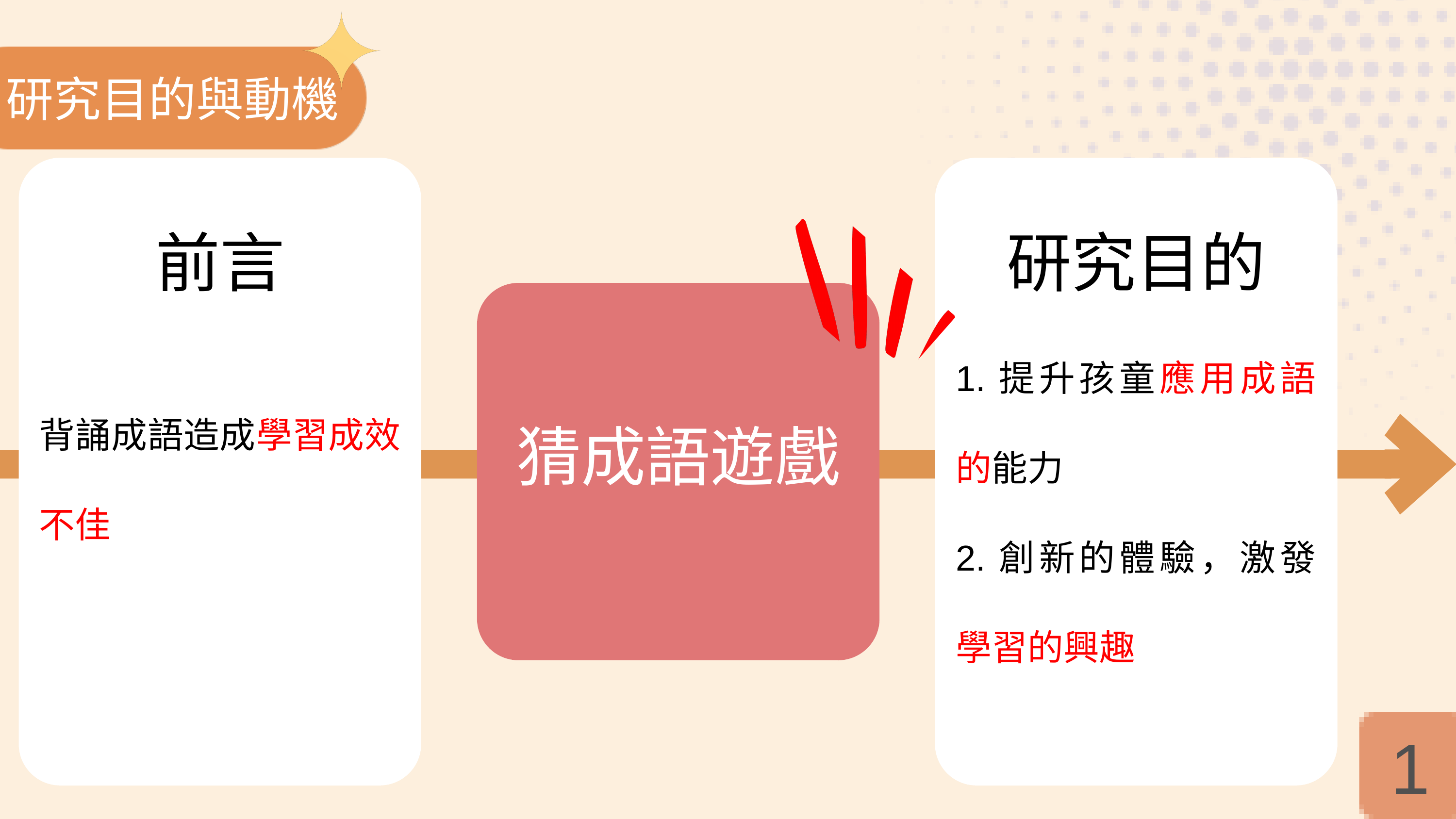

研究目的與動機

前言
研究目的

1.提升孩童應用成語的能力
2.創新的體驗，激發學習的興趣
背誦成語造成學習成效不佳
猜成語遊戲

1